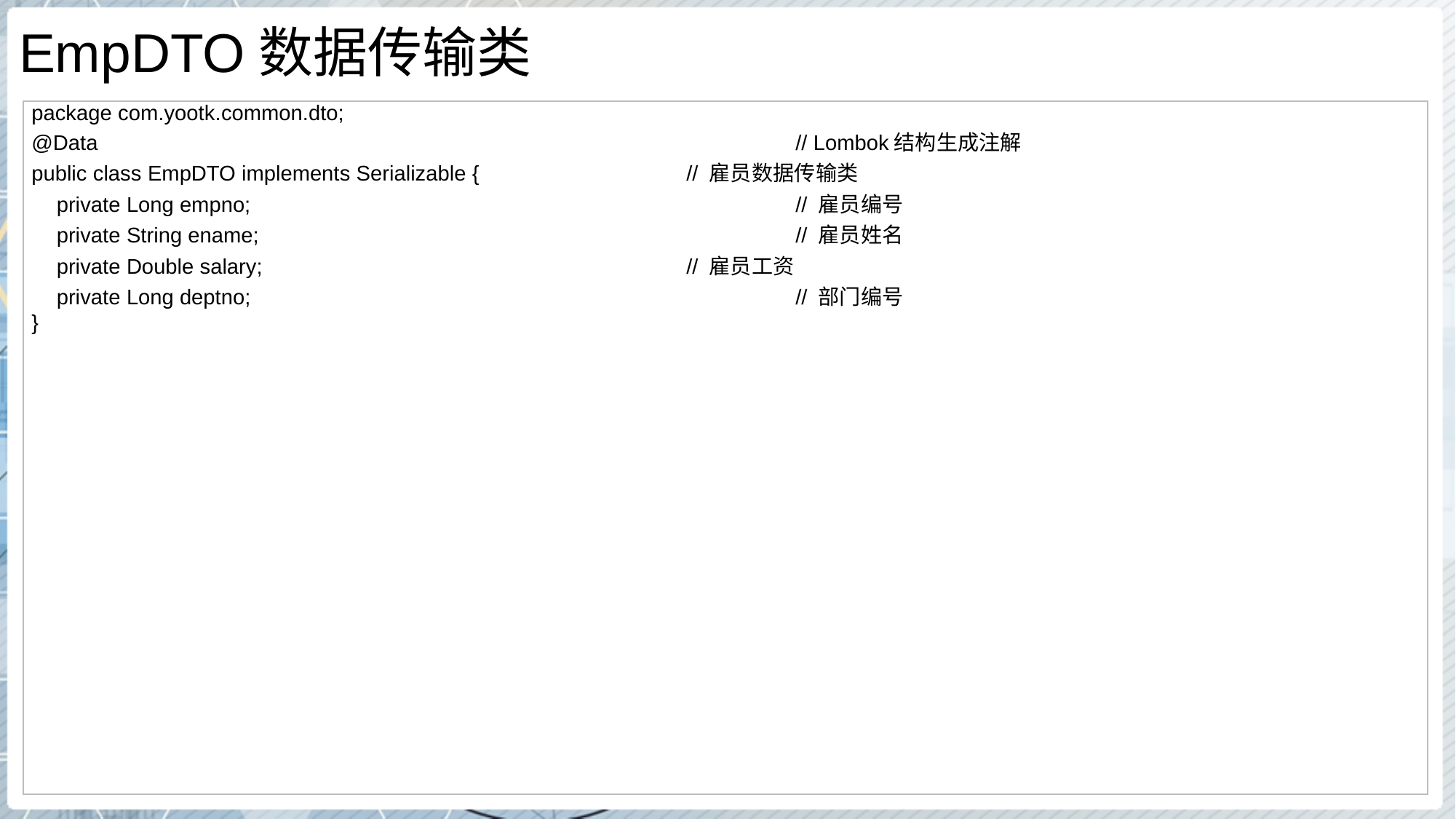

# EmpDTO数据传输类
| package com.yootk.common.dto; @Data // Lombok结构生成注解 public class EmpDTO implements Serializable { // 雇员数据传输类 private Long empno; // 雇员编号 private String ename; // 雇员姓名 private Double salary; // 雇员工资 private Long deptno; // 部门编号 } |
| --- |